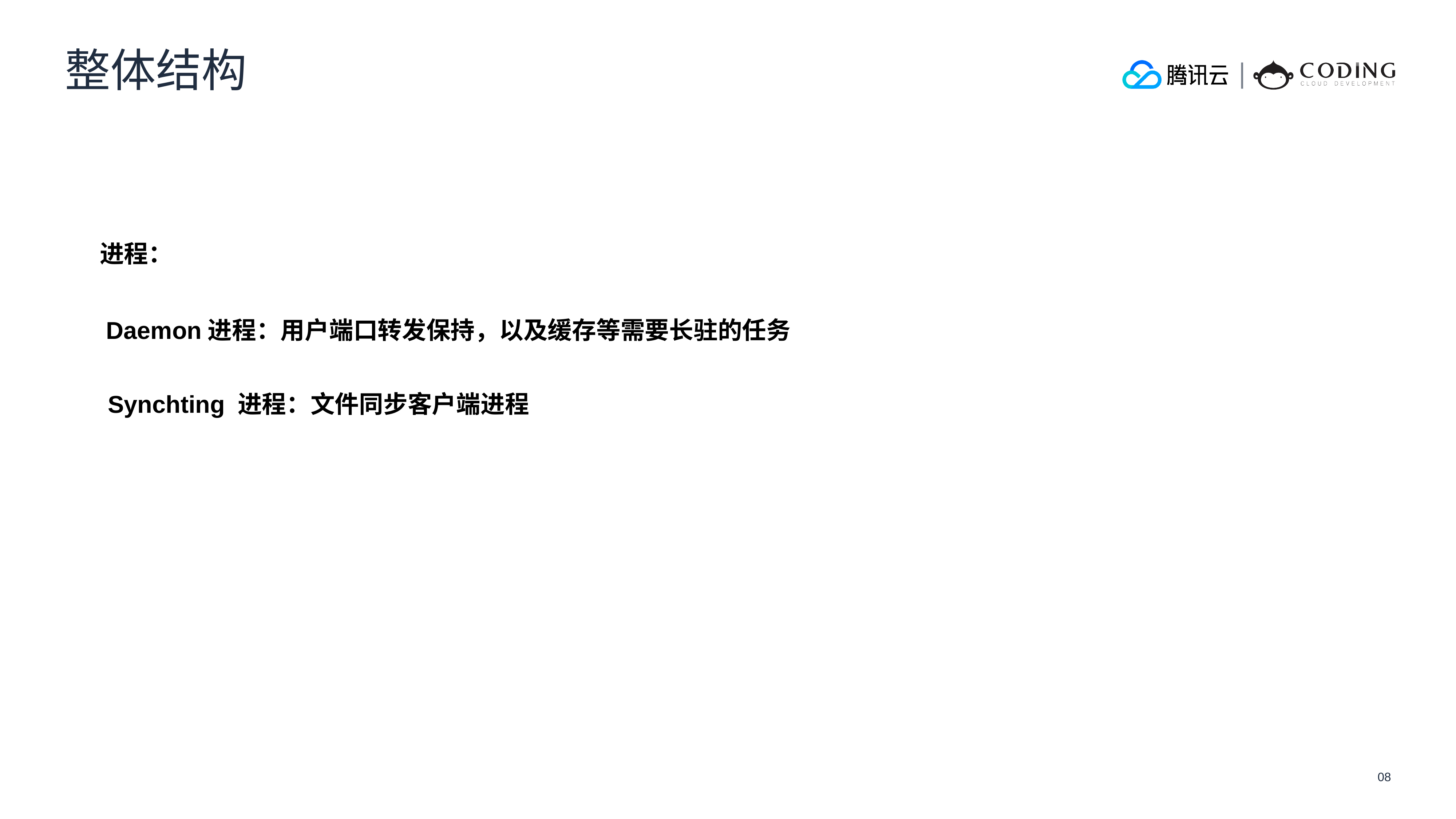

整体结构
进程：
Daemon进程：用户端口转发保持，以及缓存等需要长驻的任务
Synchting 进程：文件同步客户端进程
08